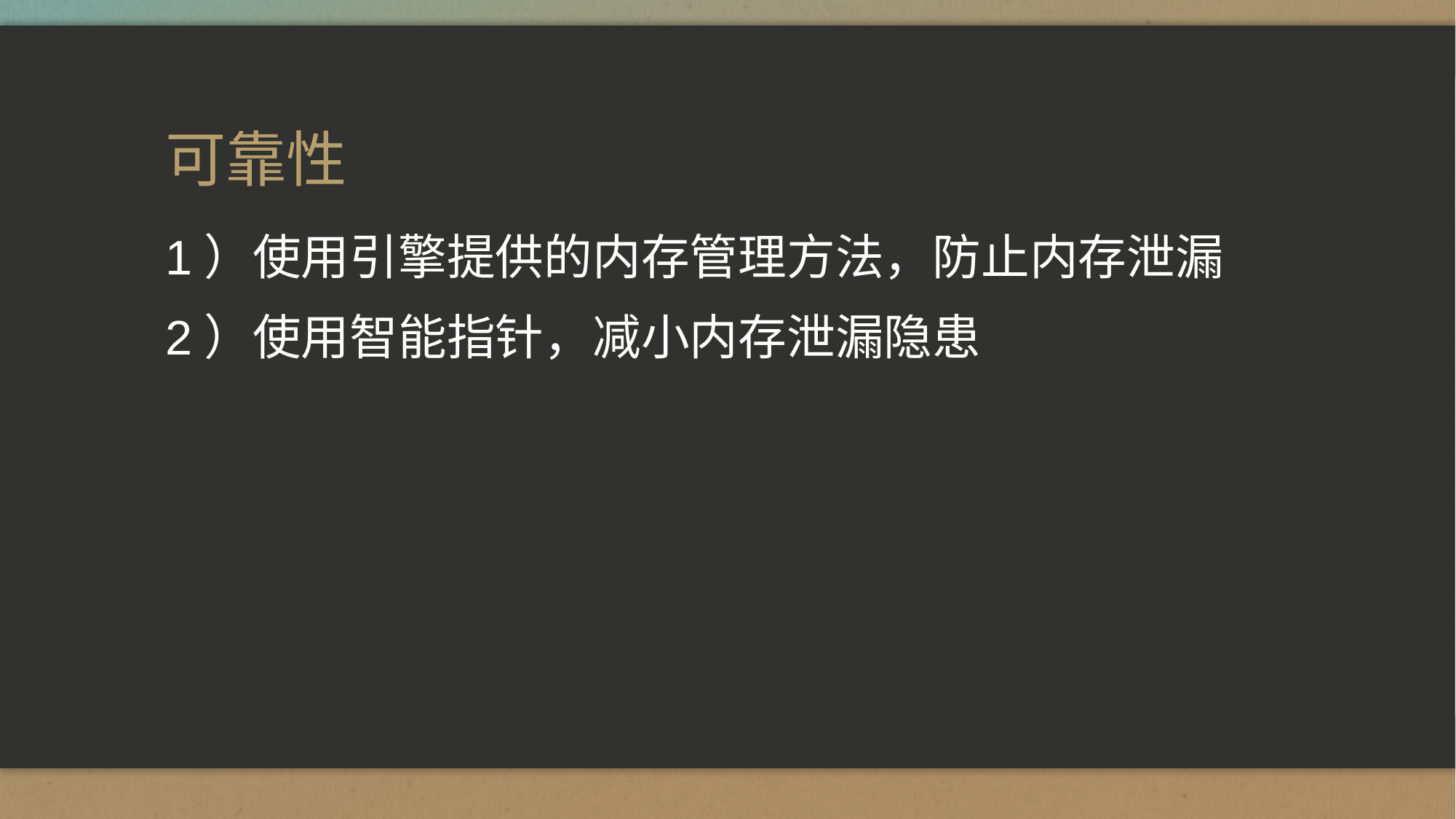

# 可靠性
1）使用引擎提供的内存管理方法，防止内存泄漏
2）使用智能指针，减小内存泄漏隐患